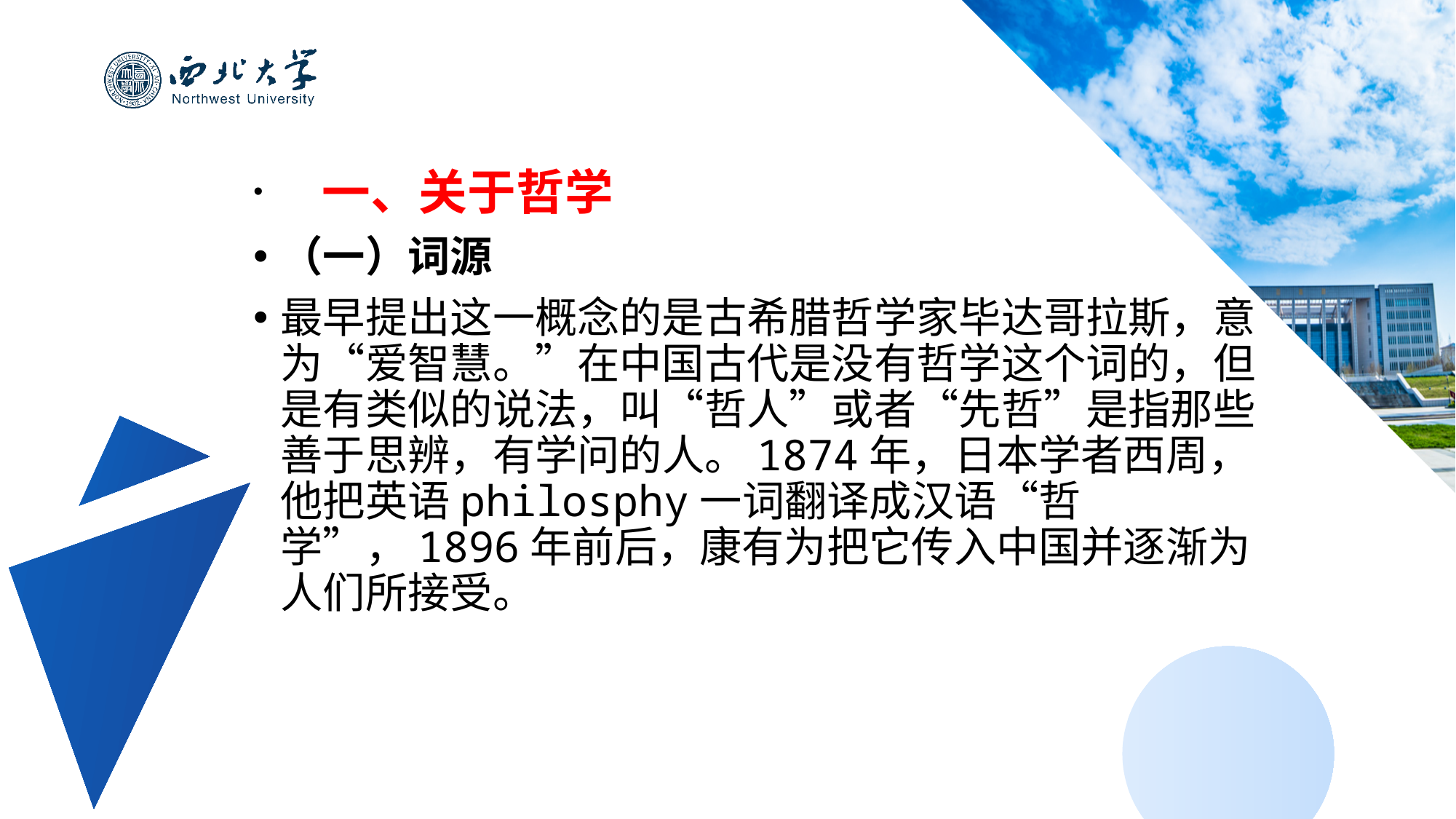

一、关于哲学
（一）词源
最早提出这一概念的是古希腊哲学家毕达哥拉斯，意为“爱智慧。”在中国古代是没有哲学这个词的，但是有类似的说法，叫“哲人”或者“先哲”是指那些善于思辨，有学问的人。1874年，日本学者西周，他把英语philosphy一词翻译成汉语“哲学”，1896年前后，康有为把它传入中国并逐渐为人们所接受。